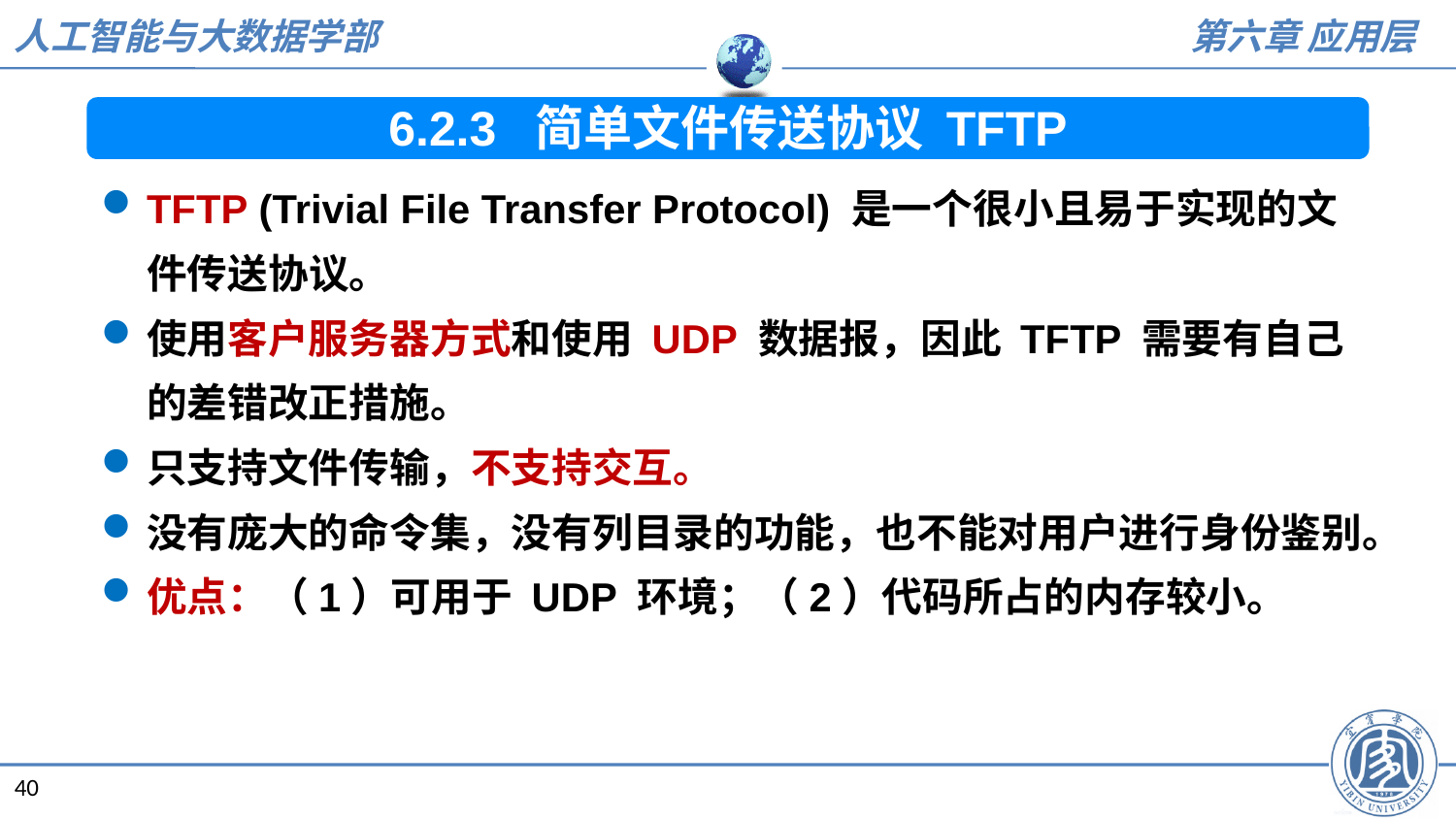

6.2.3  简单文件传送协议 TFTP

TFTP (Trivial File Transfer Protocol) 是一个很小且易于实现的文件传送协议。
使用客户服务器方式和使用 UDP 数据报，因此 TFTP 需要有自己的差错改正措施。
只支持文件传输，不支持交互。
没有庞大的命令集，没有列目录的功能，也不能对用户进行身份鉴别。
优点：（1）可用于 UDP 环境；（2）代码所占的内存较小。
40